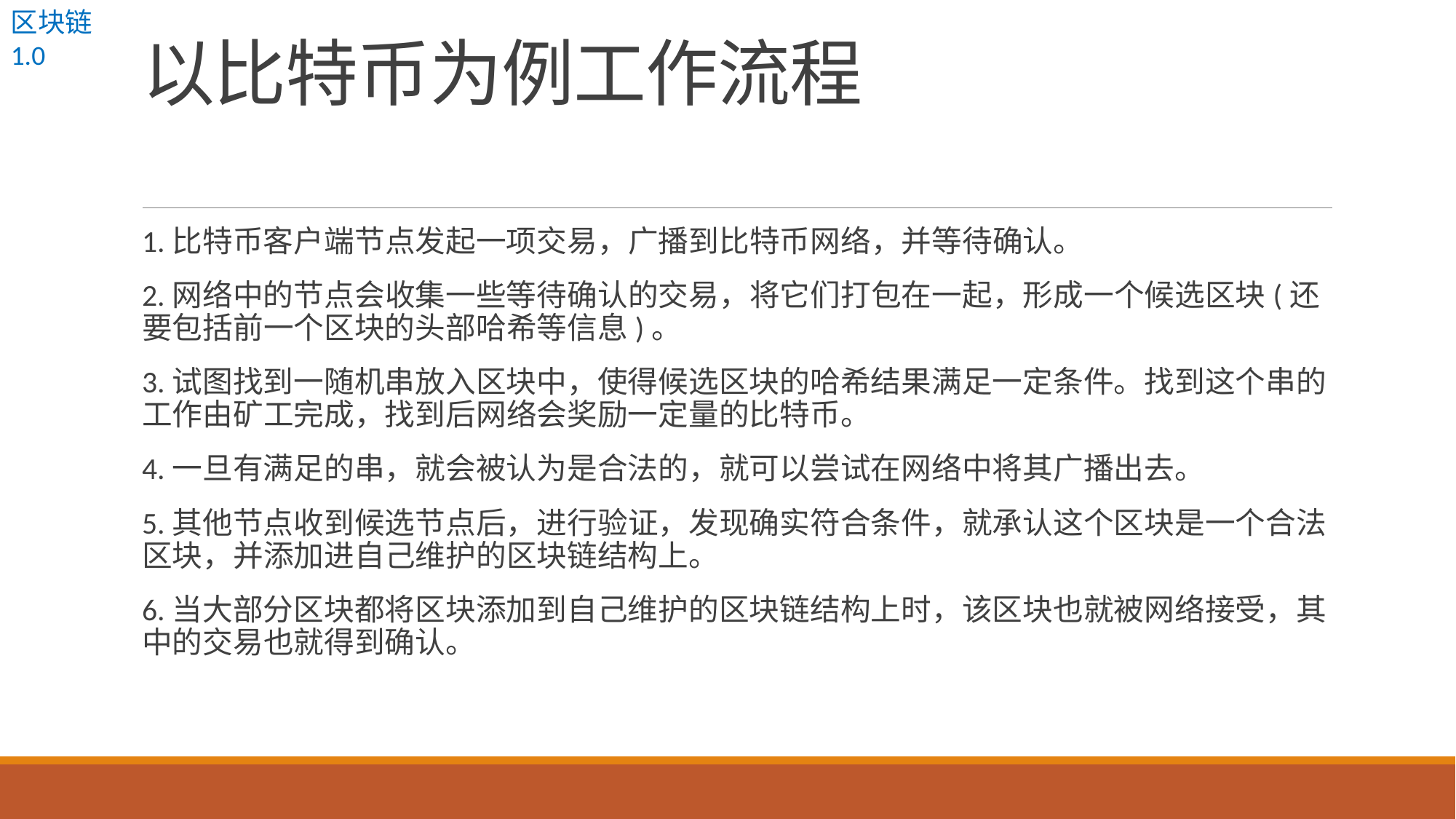

区块链1.0
# 以比特币为例工作流程
1.比特币客户端节点发起一项交易，广播到比特币网络，并等待确认。
2.网络中的节点会收集一些等待确认的交易，将它们打包在一起，形成一个候选区块(还要包括前一个区块的头部哈希等信息)。
3.试图找到一随机串放入区块中，使得候选区块的哈希结果满足一定条件。找到这个串的工作由矿工完成，找到后网络会奖励一定量的比特币。
4.一旦有满足的串，就会被认为是合法的，就可以尝试在网络中将其广播出去。
5.其他节点收到候选节点后，进行验证，发现确实符合条件，就承认这个区块是一个合法区块，并添加进自己维护的区块链结构上。
6.当大部分区块都将区块添加到自己维护的区块链结构上时，该区块也就被网络接受，其中的交易也就得到确认。